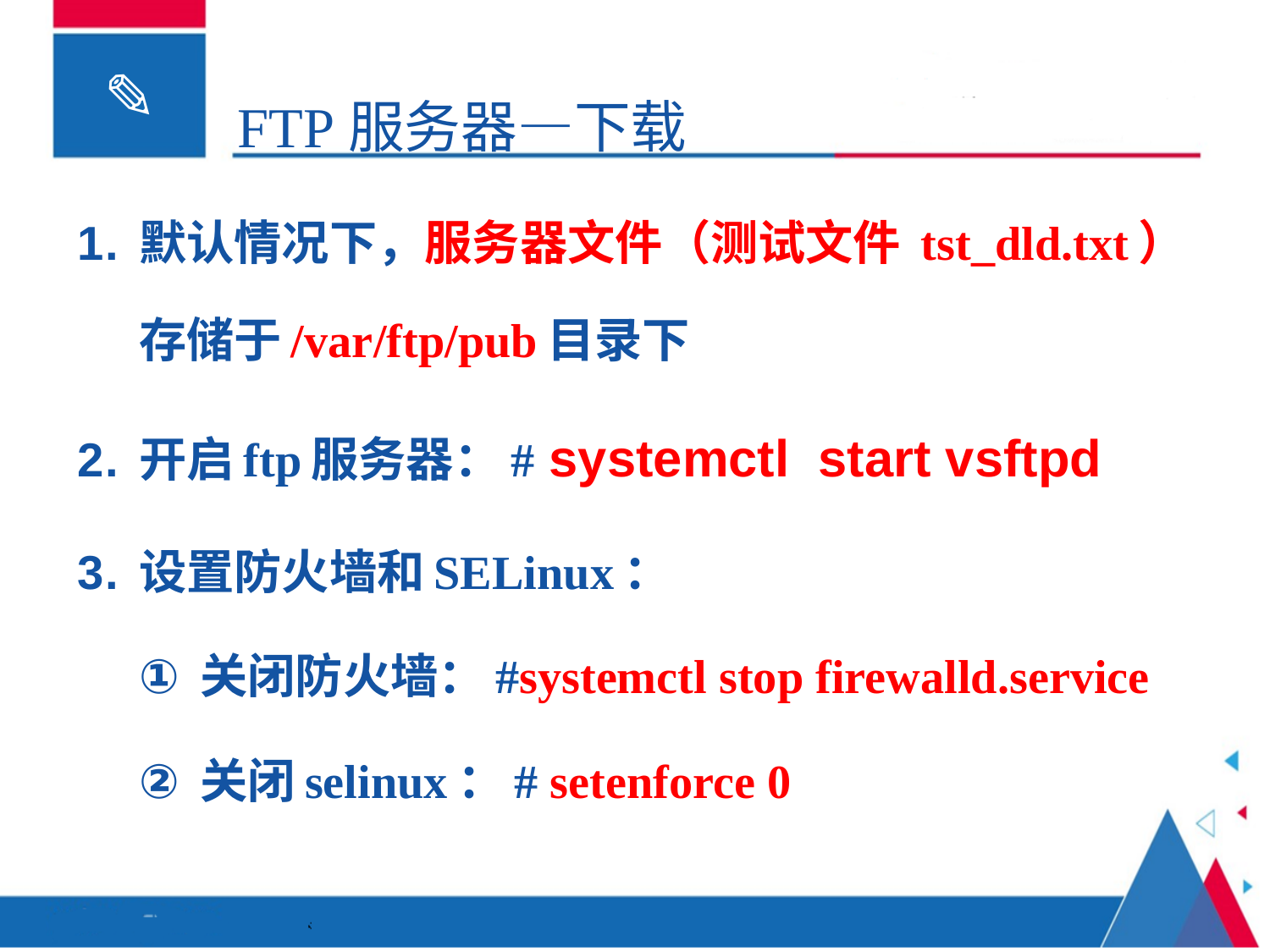

# FTP服务器—下载
默认情况下，服务器文件（测试文件 tst_dld.txt）存储于/var/ftp/pub目录下
开启ftp服务器：# systemctl  start vsftpd
设置防火墙和SELinux：
关闭防火墙：#systemctl stop firewalld.service
关闭selinux：# setenforce 0